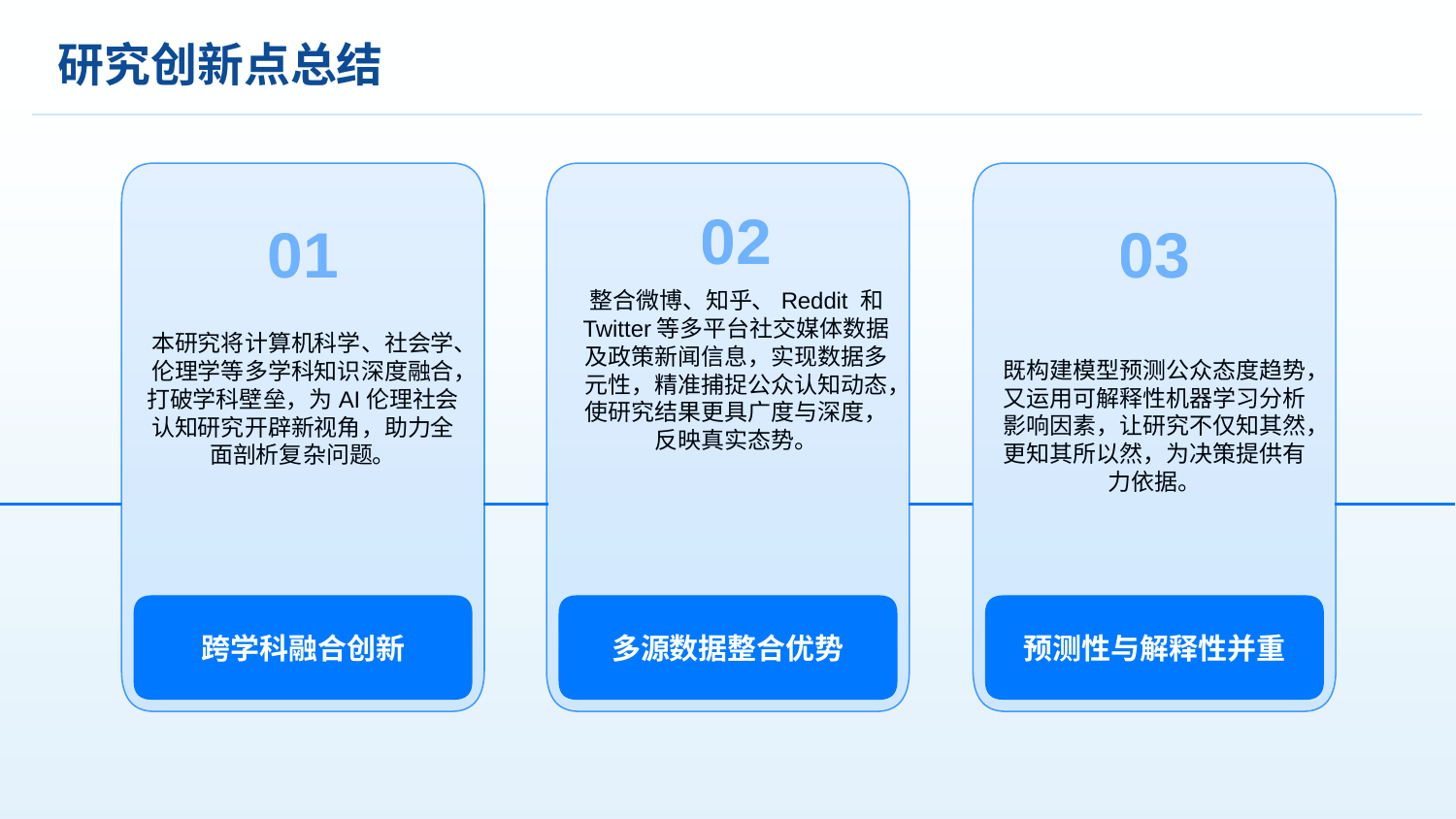

研究创新点总结

02
01
03
整合微博、知乎、Reddit 和 Twitter等多平台社交媒体数据及政策新闻信息，实现数据多元性，精准捕捉公众认知动态，使研究结果更具广度与深度，反映真实态势。
本研究将计算机科学、社会学、伦理学等多学科知识深度融合，打破学科壁垒，为AI伦理社会认知研究开辟新视角，助力全面剖析复杂问题。
既构建模型预测公众态度趋势，又运用可解释性机器学习分析影响因素，让研究不仅知其然，更知其所以然，为决策提供有力依据。

跨学科融合创新
多源数据整合优势
预测性与解释性并重